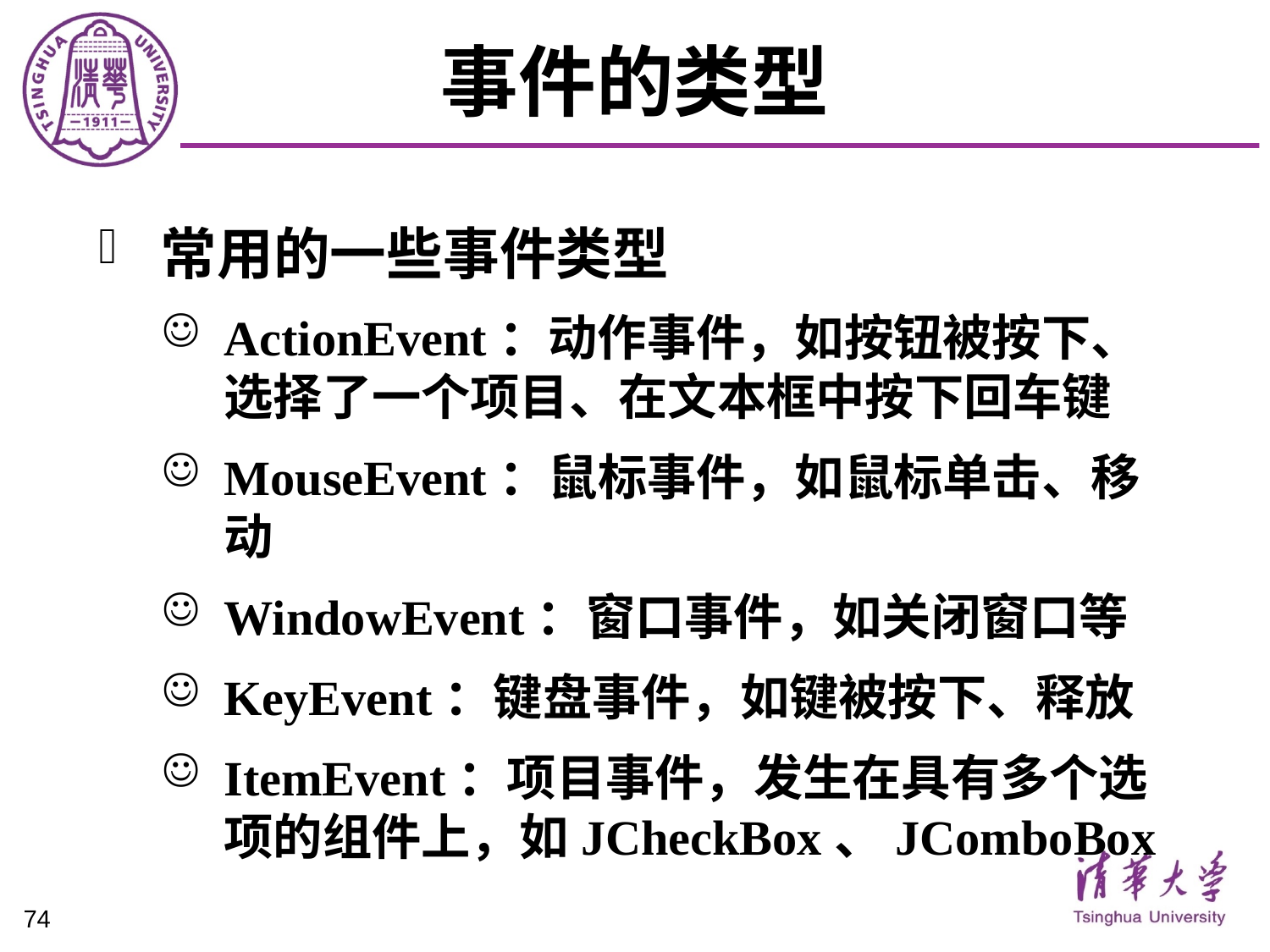

# 事件的类型
常用的一些事件类型
ActionEvent：动作事件，如按钮被按下、选择了一个项目、在文本框中按下回车键
MouseEvent：鼠标事件，如鼠标单击、移动
WindowEvent：窗口事件，如关闭窗口等
KeyEvent：键盘事件，如键被按下、释放
ItemEvent：项目事件，发生在具有多个选项的组件上，如JCheckBox、JComboBox
74